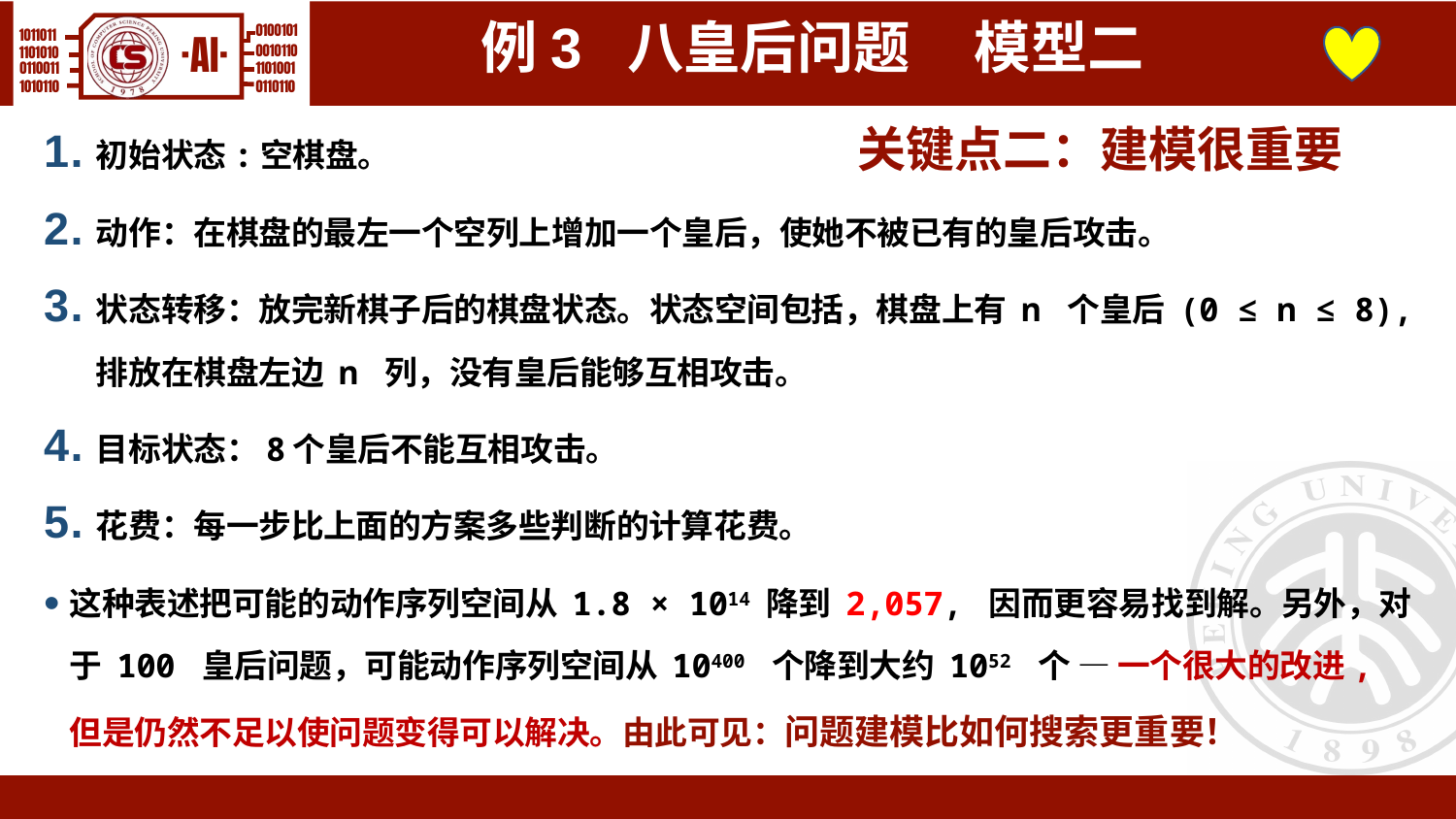

# 例3  八皇后问题     模型二

初始状态:空棋盘。
动作：在棋盘的最左一个空列上增加一个皇后，使她不被已有的皇后攻击。
状态转移：放完新棋子后的棋盘状态。状态空间包括，棋盘上有 n 个皇后 (0 ≤ n ≤ 8), 排放在棋盘左边 n 列，没有皇后能够互相攻击。
目标状态：8个皇后不能互相攻击。
花费：每一步比上面的方案多些判断的计算花费。
这种表述把可能的动作序列空间从 1.8 × 1014 降到 2,057, 因而更容易找到解。另外，对于 100 皇后问题，可能动作序列空间从 10400 个降到大约 1052 个 — 一个很大的改进, 但是仍然不足以使问题变得可以解决。由此可见：问题建模比如何搜索更重要！
关键点二：建模很重要